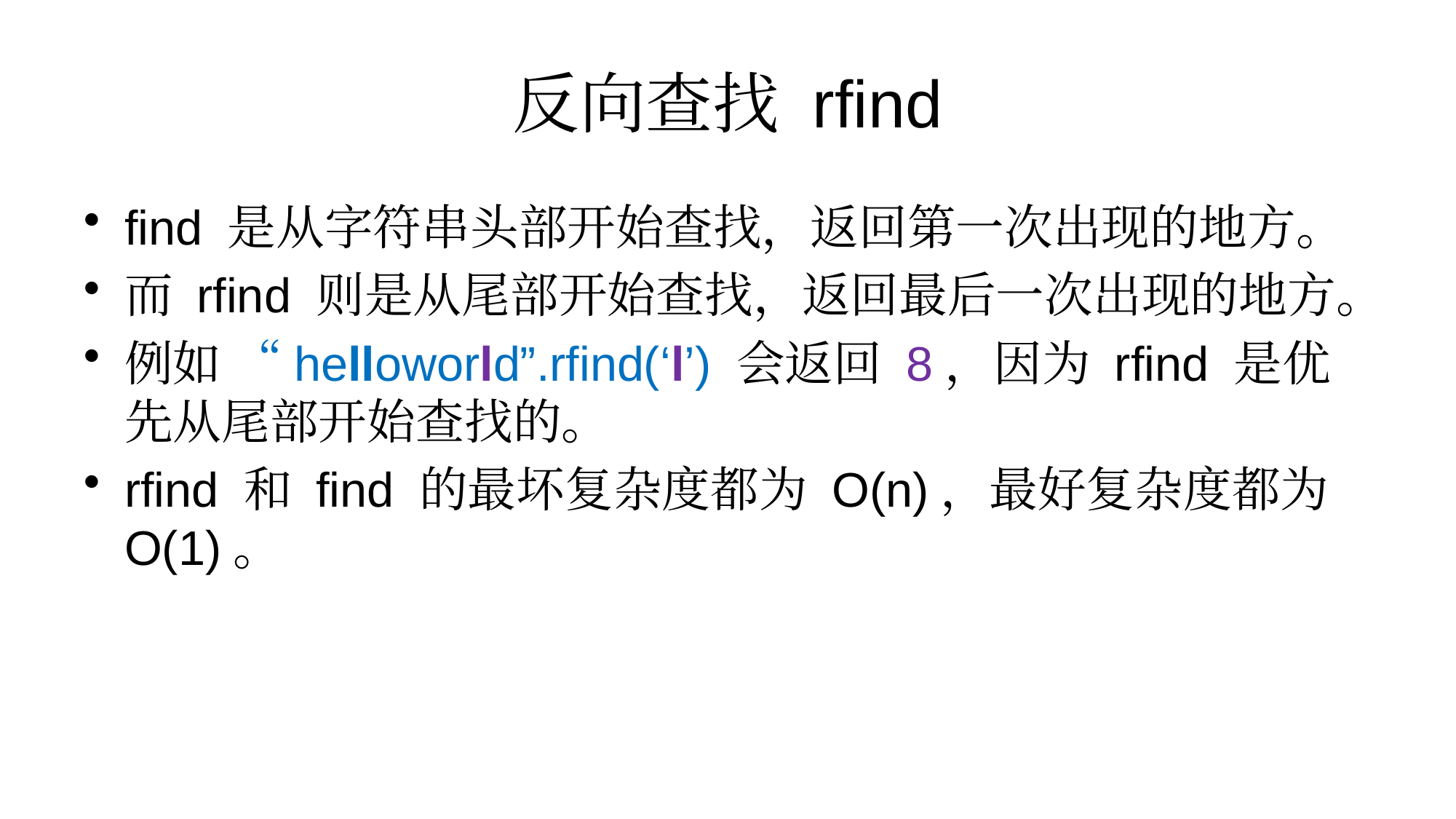

# 反向查找 rfind
find 是从字符串头部开始查找，返回第一次出现的地方。
而 rfind 则是从尾部开始查找，返回最后一次出现的地方。
例如 “helloworld”.rfind(‘l’) 会返回 8，因为 rfind 是优先从尾部开始查找的。
rfind 和 find 的最坏复杂度都为 O(n)，最好复杂度都为 O(1)。